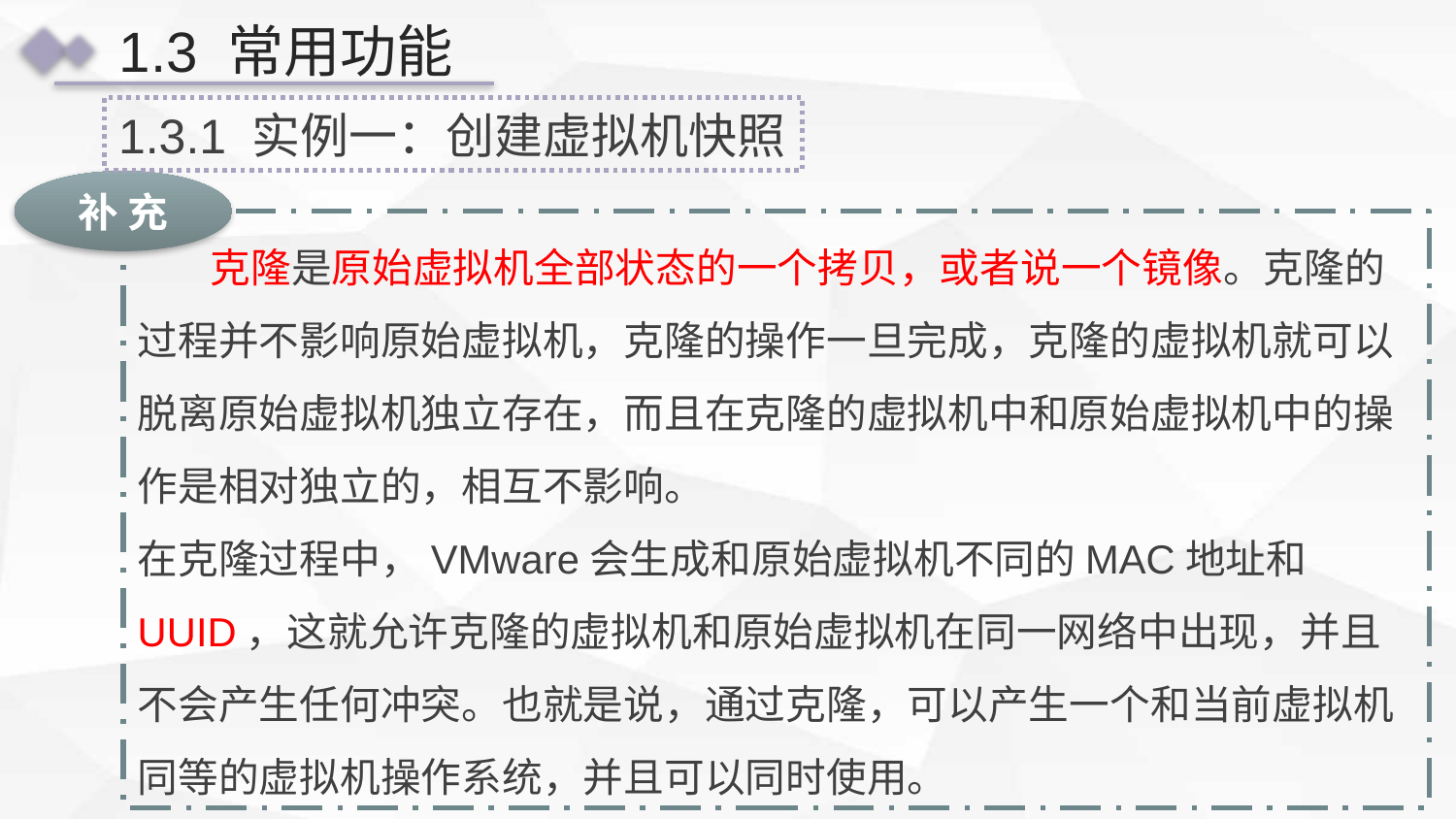

1.3 常用功能

1.3.1 实例一：创建虚拟机快照
补 充
       克隆是原始虚拟机全部状态的一个拷贝，或者说一个镜像。克隆的过程并不影响原始虚拟机，克隆的操作一旦完成，克隆的虚拟机就可以脱离原始虚拟机独立存在，而且在克隆的虚拟机中和原始虚拟机中的操作是相对独立的，相互不影响。
在克隆过程中，VMware会生成和原始虚拟机不同的MAC地址和UUID，这就允许克隆的虚拟机和原始虚拟机在同一网络中出现，并且不会产生任何冲突。也就是说，通过克隆，可以产生一个和当前虚拟机同等的虚拟机操作系统，并且可以同时使用。